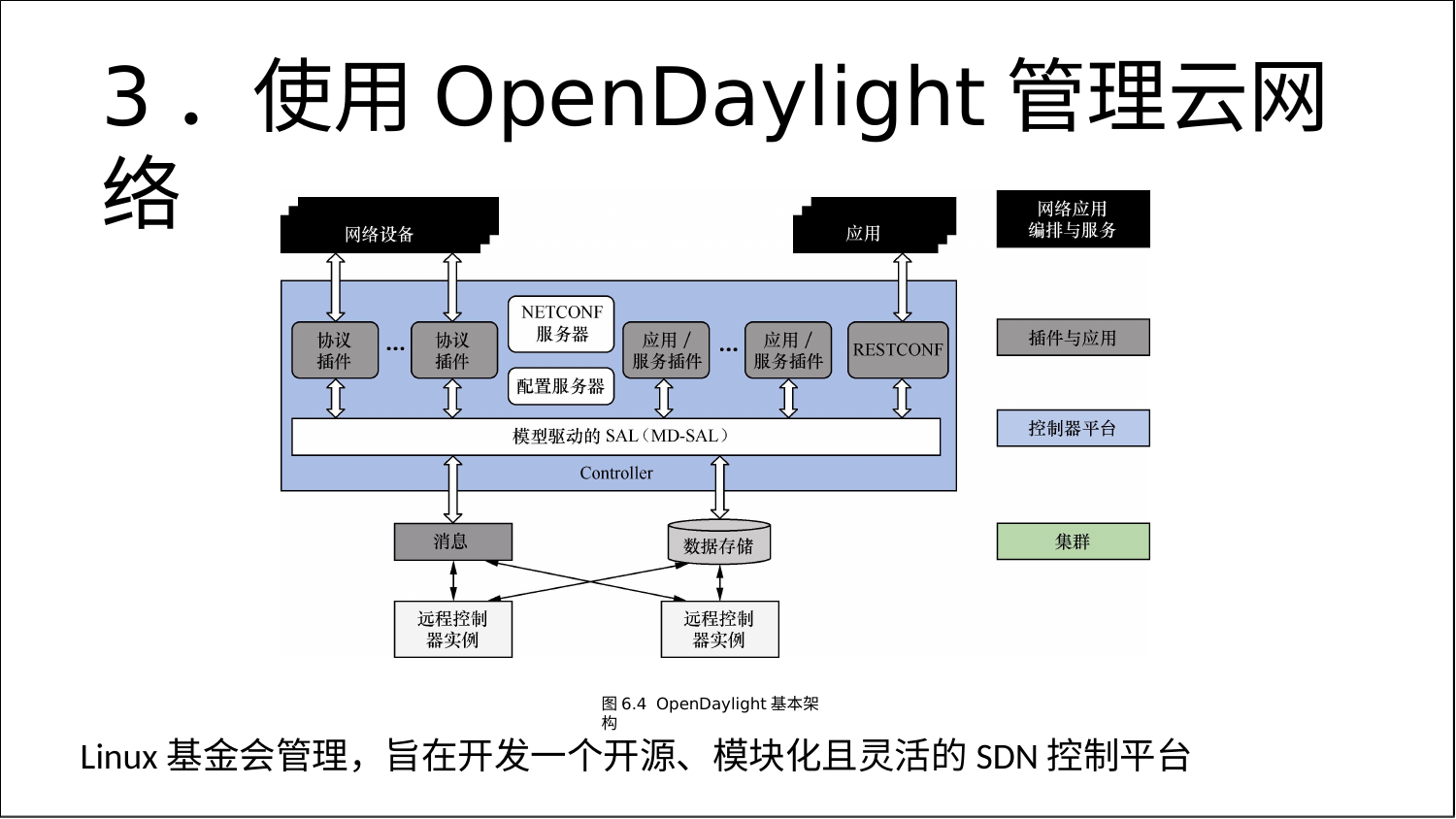

# 3．使用OpenDaylight管理云网络

图6.4 OpenDaylight基本架构
Linux基金会管理，旨在开发一个开源、模块化且灵活的SDN控制平台